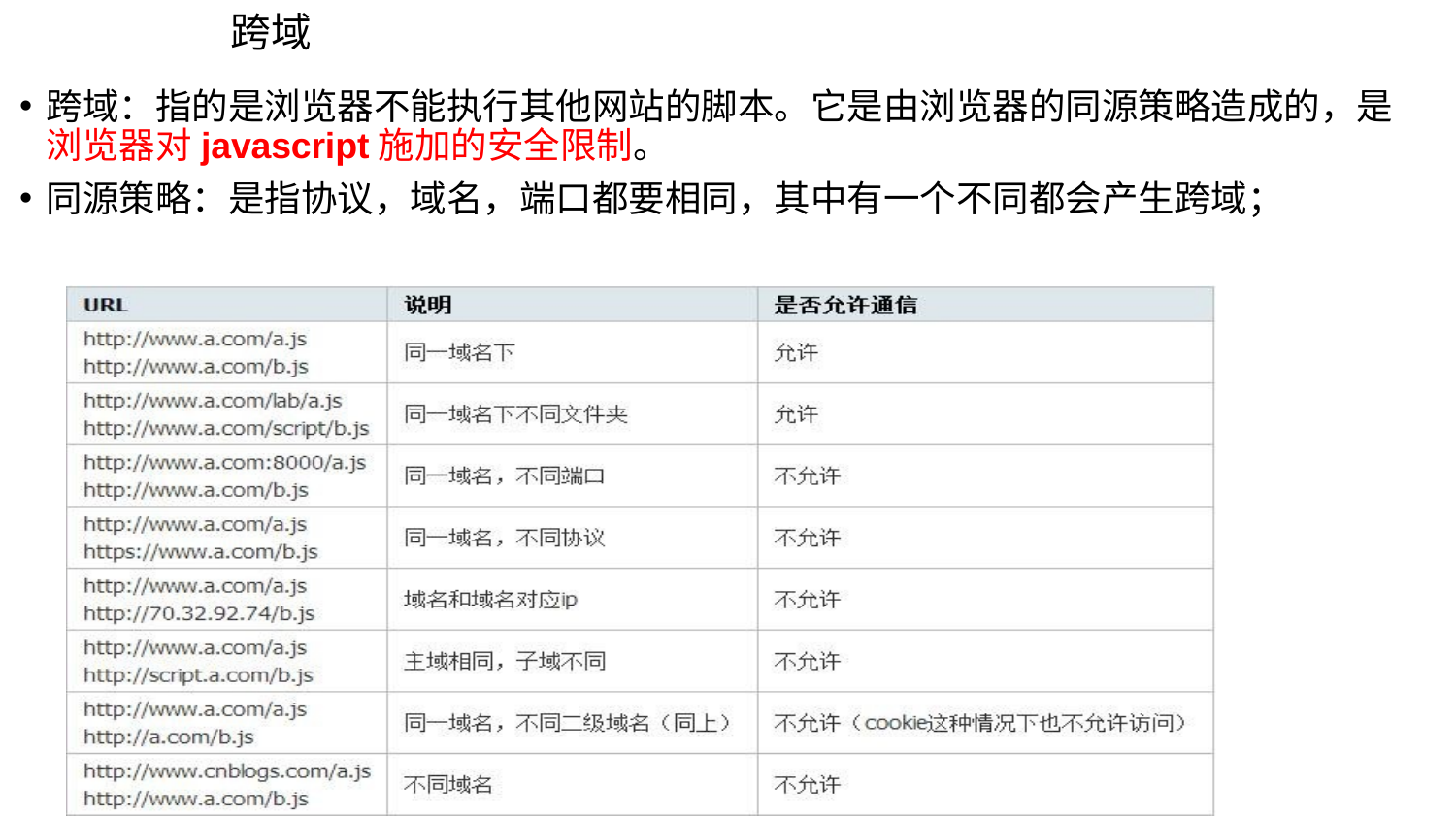

跨域

跨域：指的是浏览器不能执行其他网站的脚本。它是由浏览器的同源策略造成的，是 浏览器对javascript施加的安全限制。
同源策略：是指协议，域名，端口都要相同，其中有一个不同都会产生跨域；